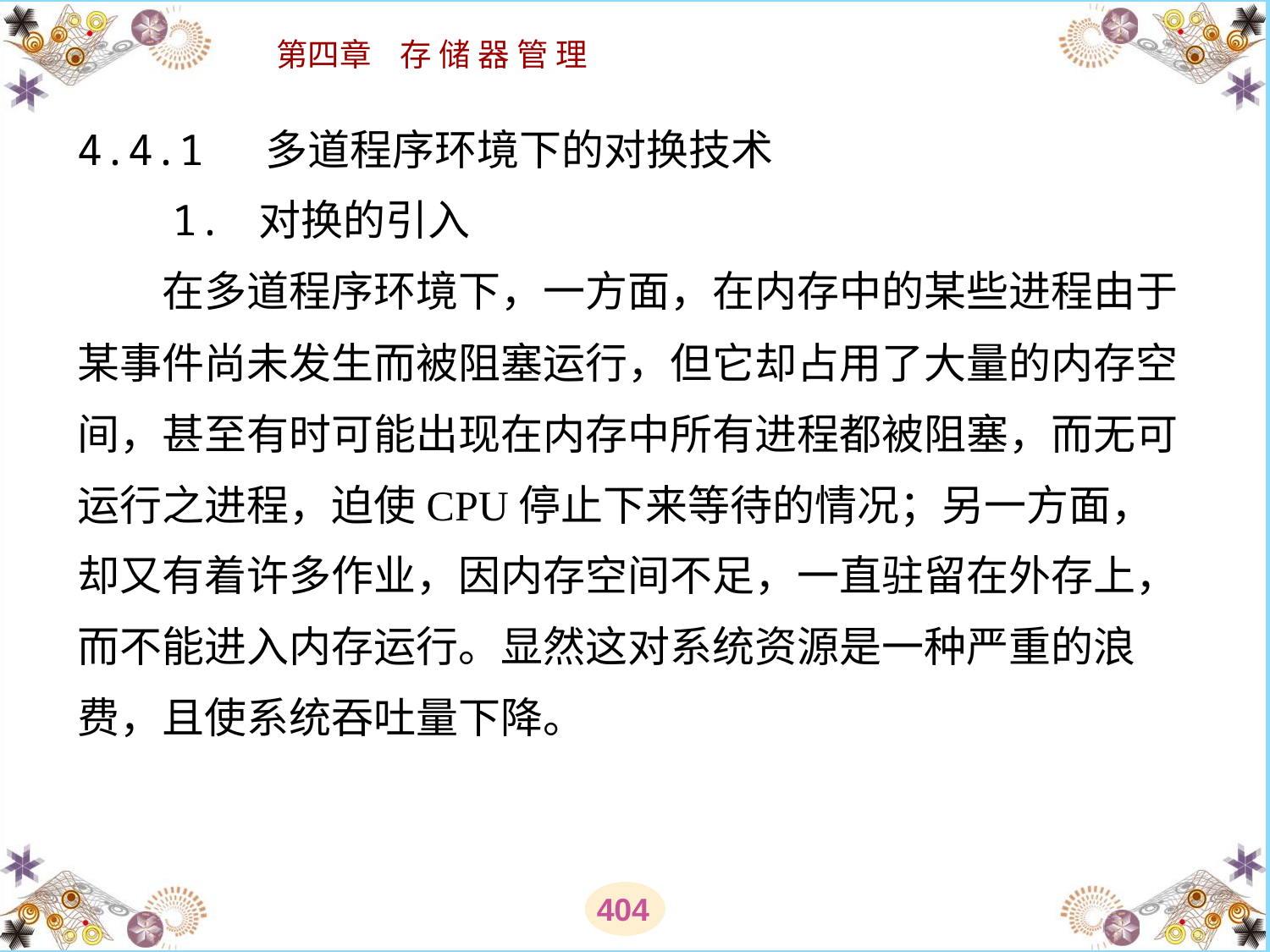

# 4.4.1  多道程序环境下的对换技术 　　1. 对换的引入 　　在多道程序环境下，一方面，在内存中的某些进程由于某事件尚未发生而被阻塞运行，但它却占用了大量的内存空间，甚至有时可能出现在内存中所有进程都被阻塞，而无可运行之进程，迫使CPU停止下来等待的情况；另一方面，却又有着许多作业，因内存空间不足，一直驻留在外存上，而不能进入内存运行。显然这对系统资源是一种严重的浪费，且使系统吞吐量下降。